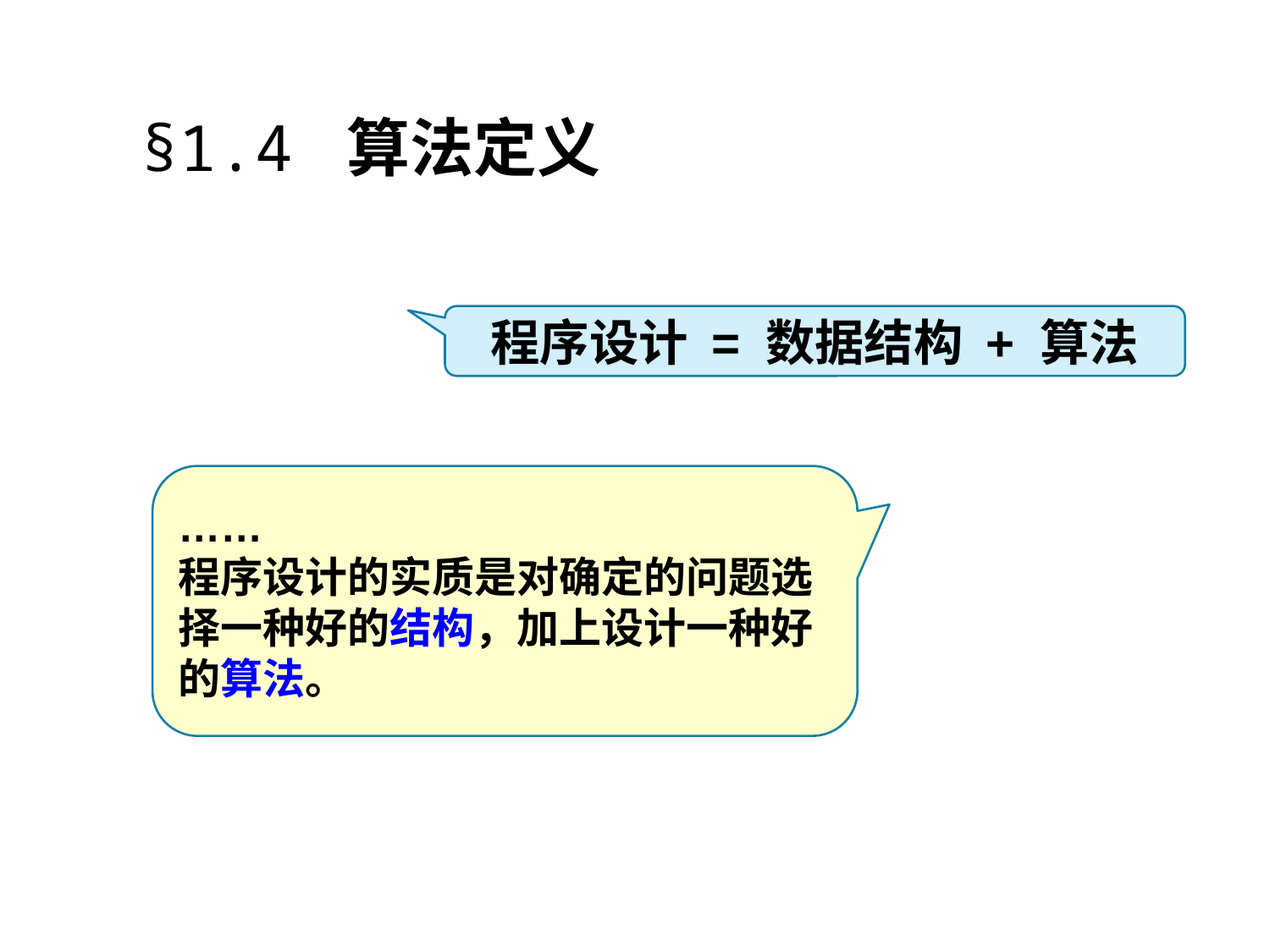

§1.4 算法定义
程序设计 = 数据结构 + 算法
……
程序设计的实质是对确定的问题选择一种好的结构，加上设计一种好的算法。